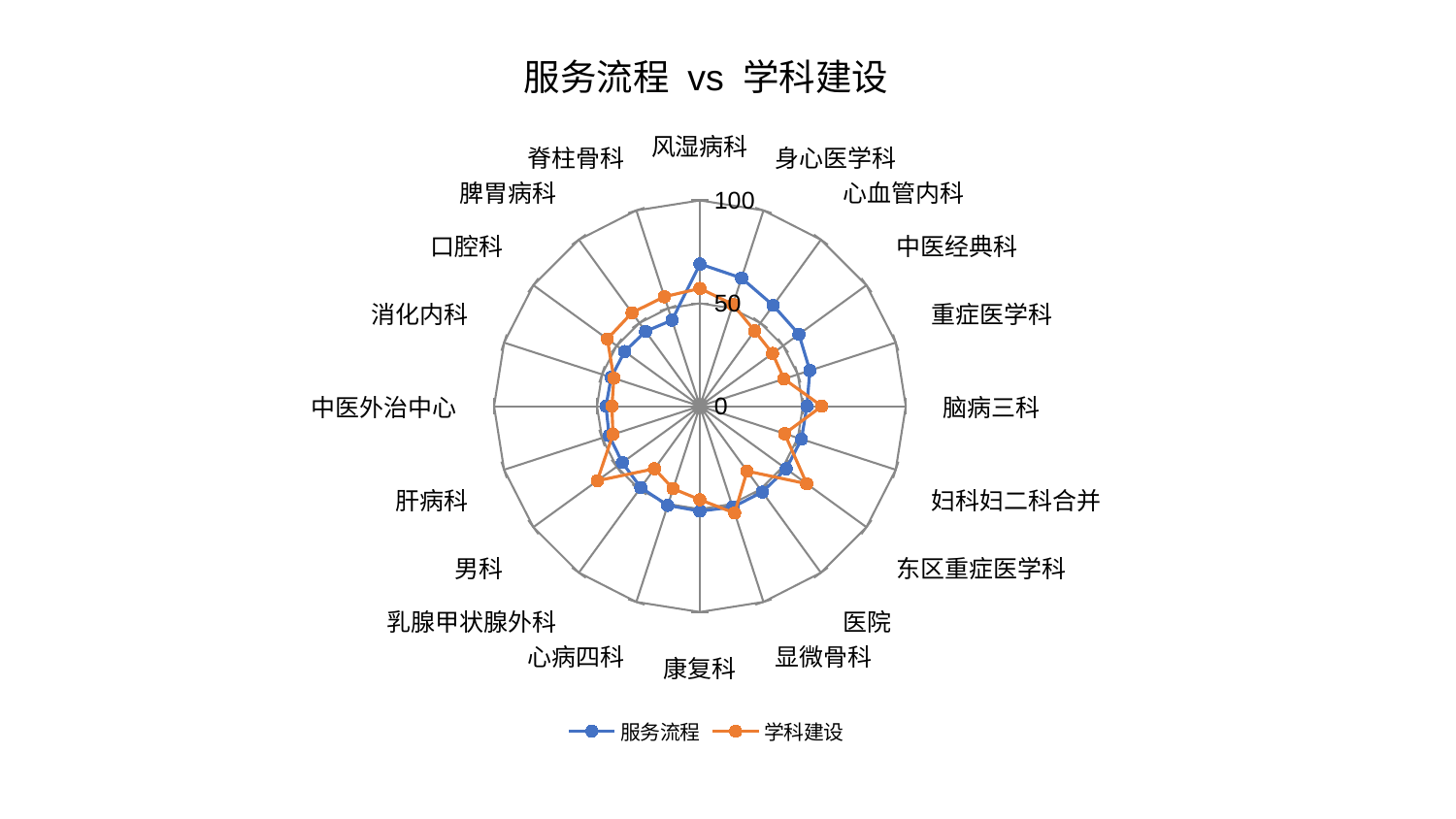

### Chart: 服务流程 vs 学科建设

| Category | 服务流程 | 学科建设 |
|---|---|---|
| 风湿病科 | 69.07218598462589 | 57.21972419436483 |
| 身心医学科 | 65.47152460522824 | 51.959648544249404 |
| 心血管内科 | 60.542398441693756 | 45.24538616676909 |
| 中医经典科 | 59.44244039404909 | 43.605038304744085 |
| 重症医学科 | 56.14494750604931 | 42.942818115878175 |
| 脑病三科 | 51.9510504681632 | 59.21799238675048 |
| 妇科妇二科合并 | 51.8983793643923 | 43.28592147760358 |
| 东区重症医学科 | 51.804698501984575 | 64.11116014657851 |
| 医院 | 51.59040550398939 | 39.017437941910565 |
| 显微骨科 | 51.54071386198892 | 54.61445840428798 |
| 康复科 | 50.99692642311672 | 45.45741093323875 |
| 心病四科 | 50.68324047922445 | 42.16544891064611 |
| 乳腺甲状腺外科 | 48.893932859740346 | 37.58093939846697 |
| 男科 | 46.60703960219209 | 61.64183324763248 |
| 肝病科 | 46.359437831206435 | 44.40791783715301 |
| 中医外治中心 | 45.636681123846536 | 42.75742544523179 |
| 消化内科 | 45.31665605816261 | 43.93839175332954 |
| 口腔科 | 45.18747761430103 | 55.595716623845576 |
| 脾胃病科 | 44.92620465670724 | 56.14736231991407 |
| 脊柱骨科 | 43.95750409264634 | 55.91211953987795 |
59